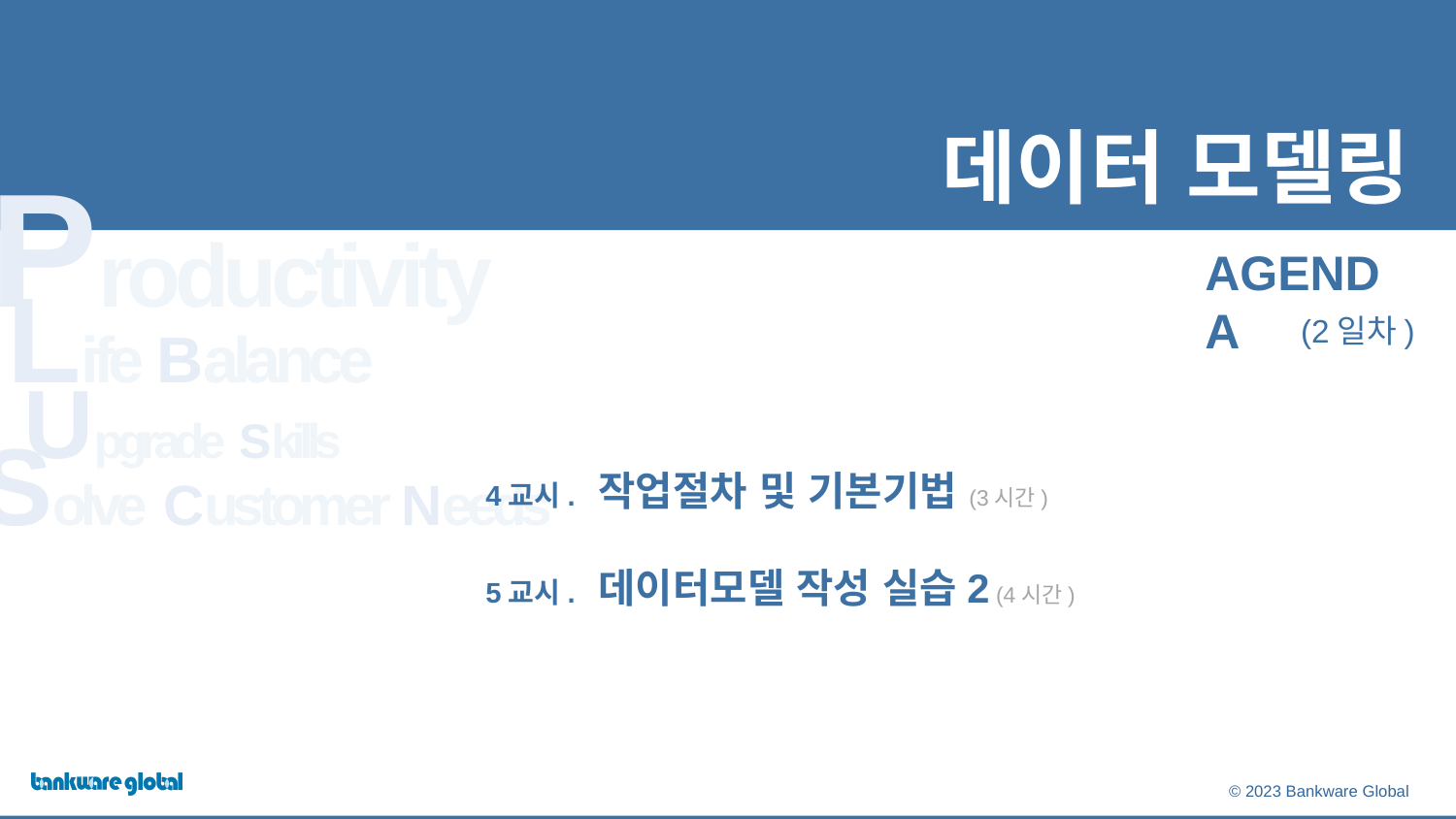

# 데이터 모델링
(2일차)
4교시.  작업절차 및 기본기법 (3시간)
5교시.  데이터모델 작성 실습2 (4시간)